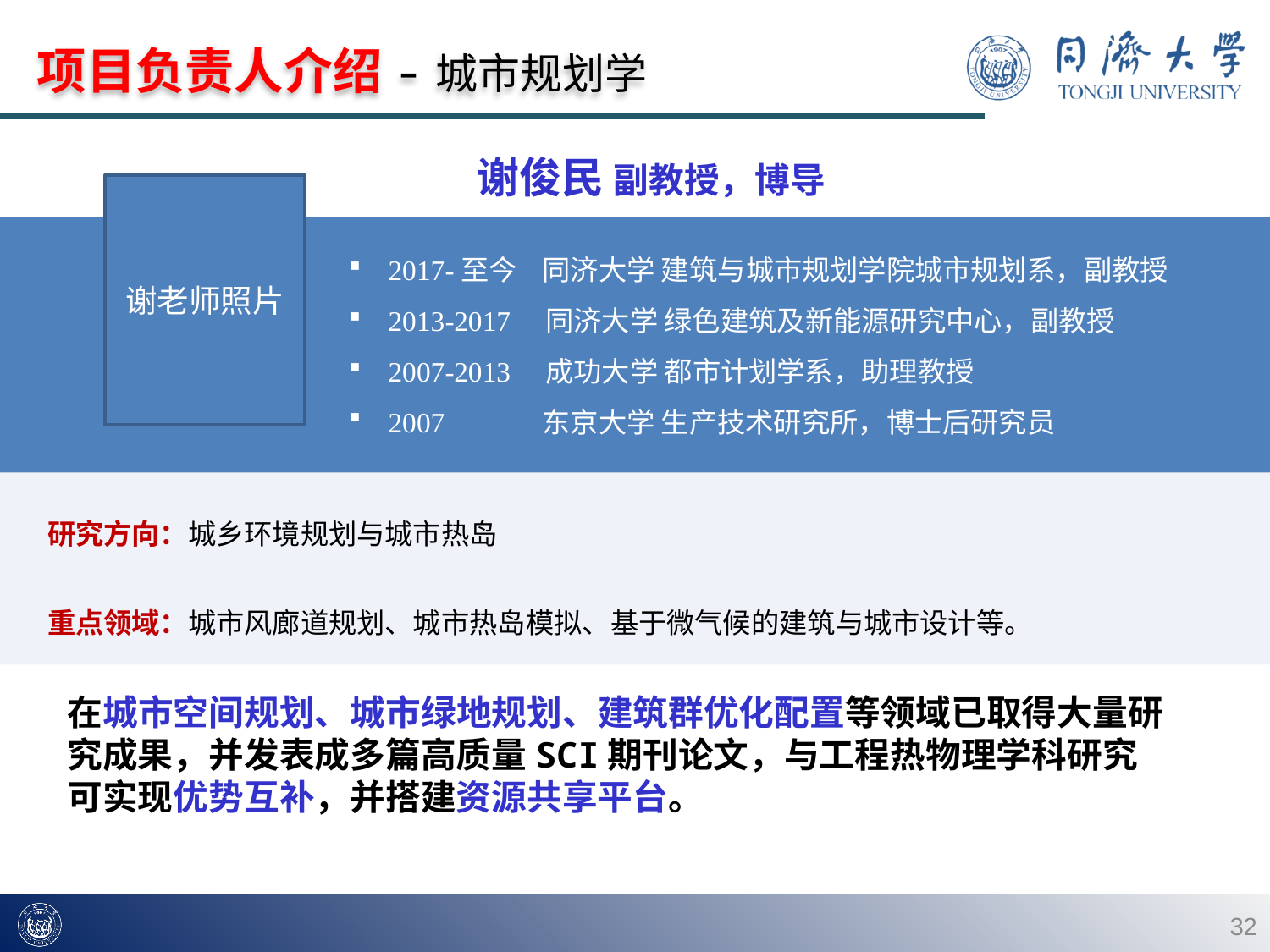

项目负责人介绍-城市规划学
谢俊民 副教授，博导
谢老师照片

2017-至今    同济大学 建筑与城市规划学院城市规划系，副教授
2013-2017    同济大学 绿色建筑及新能源研究中心，副教授
2007-2013    成功大学 都市计划学系，助理教授
2007             东京大学 生产技术研究所，博士后研究员

研究方向：城乡环境规划与城市热岛

重点领域：城市风廊道规划、城市热岛模拟、基于微气候的建筑与城市设计等。

在城市空间规划、城市绿地规划、建筑群优化配置等领域已取得大量研究成果，并发表成多篇高质量SCI期刊论文，与工程热物理学科研究可实现优势互补，并搭建资源共享平台。
32